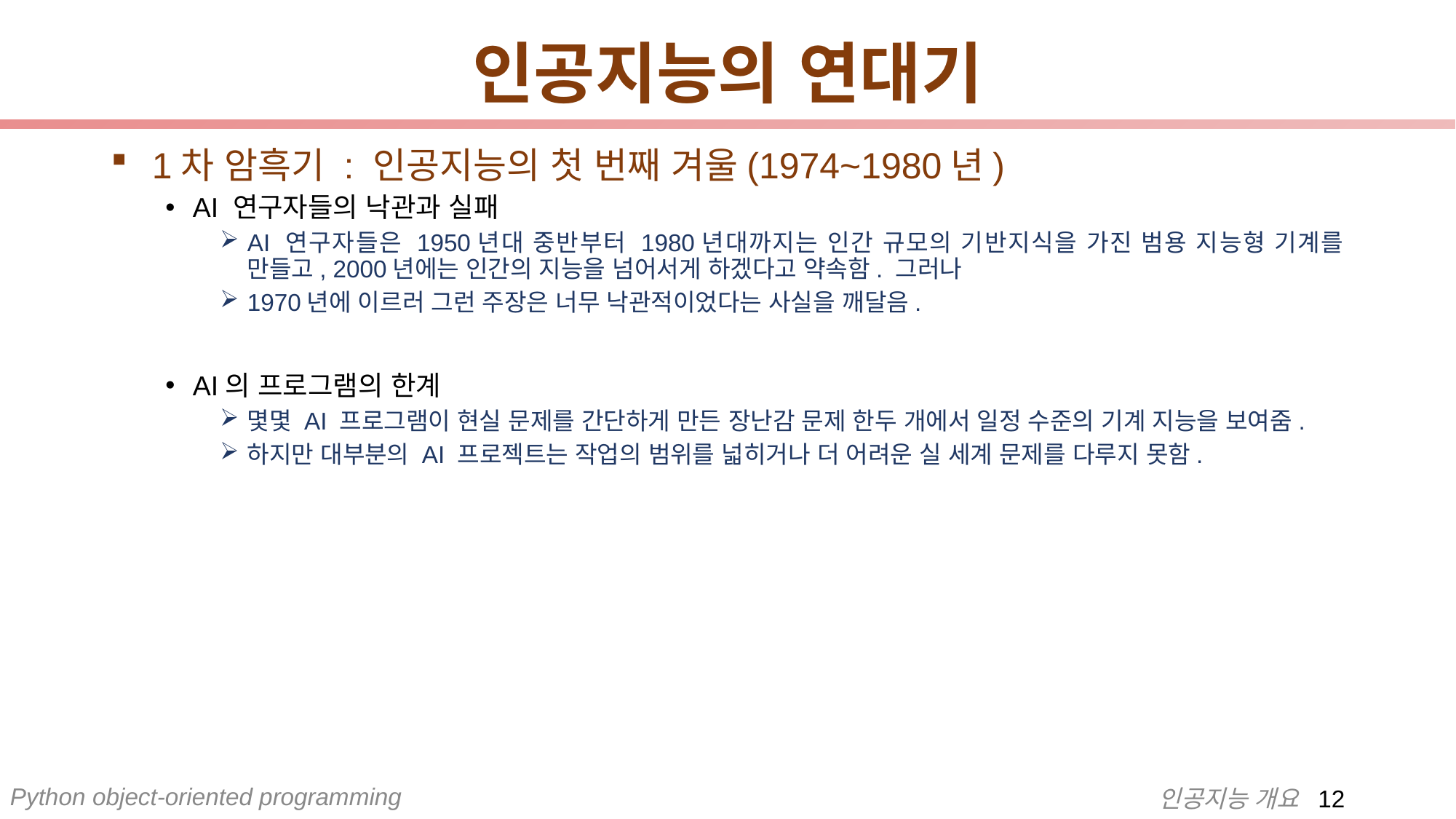

# 인공지능의 연대기
1차 암흑기 : 인공지능의 첫 번째 겨울(1974~1980년)
AI 연구자들의 낙관과 실패
AI 연구자들은 1950년대 중반부터 1980년대까지는 인간 규모의 기반지식을 가진 범용 지능형 기계를 만들고, 2000년에는 인간의 지능을 넘어서게 하겠다고 약속함. 그러나
1970년에 이르러 그런 주장은 너무 낙관적이었다는 사실을 깨달음.

AI의 프로그램의 한계
몇몇 AI 프로그램이 현실 문제를 간단하게 만든 장난감 문제 한두 개에서 일정 수준의 기계 지능을 보여줌.
하지만 대부분의 AI 프로젝트는 작업의 범위를 넓히거나 더 어려운 실 세계 문제를 다루지 못함.